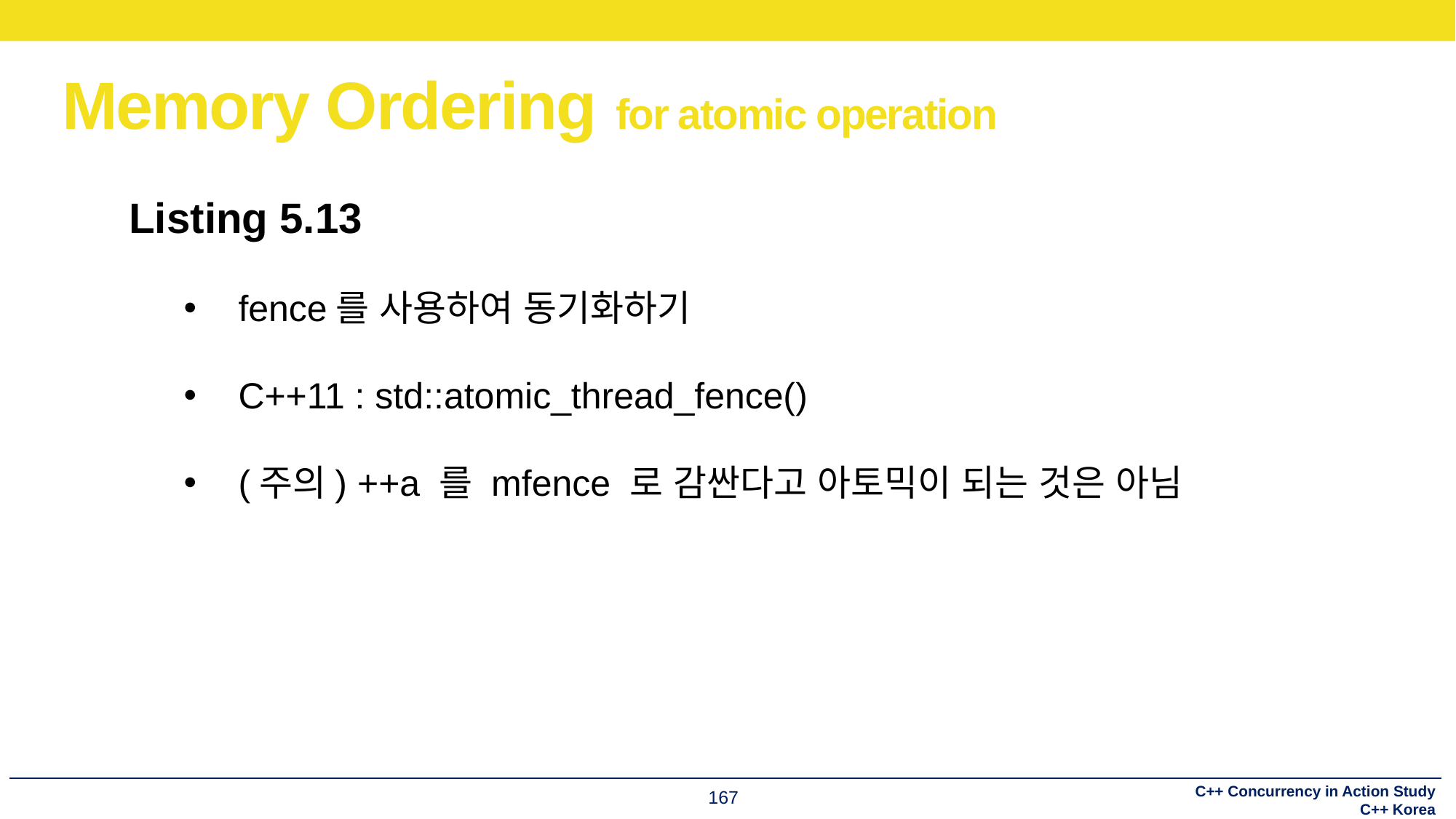

# Memory Ordering for atomic operation
Listing 5.13

fence를 사용하여 동기화하기

C++11 : std::atomic_thread_fence()

(주의) ++a 를 mfence 로 감싼다고 아토믹이 되는 것은 아님
167